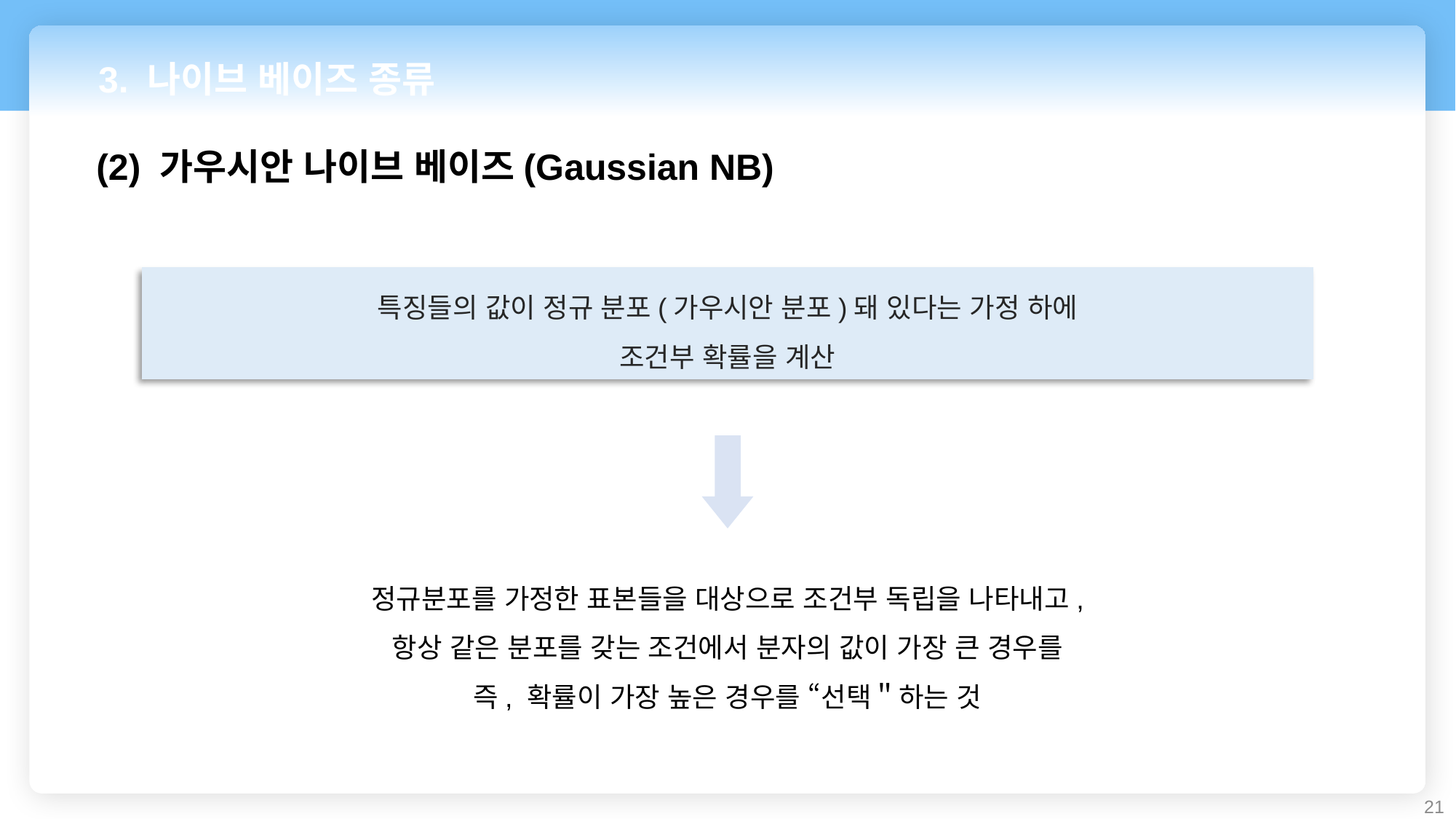

3. 나이브 베이즈 종류
(2) 가우시안 나이브 베이즈(Gaussian NB)
특징들의 값이 정규 분포(가우시안 분포)돼 있다는 가정 하에
조건부 확률을 계산

정규분포를 가정한 표본들을 대상으로 조건부 독립을 나타내고,
항상 같은 분포를 갖는 조건에서 분자의 값이 가장 큰 경우를
즉, 확률이 가장 높은 경우를 “선택＂하는 것
21